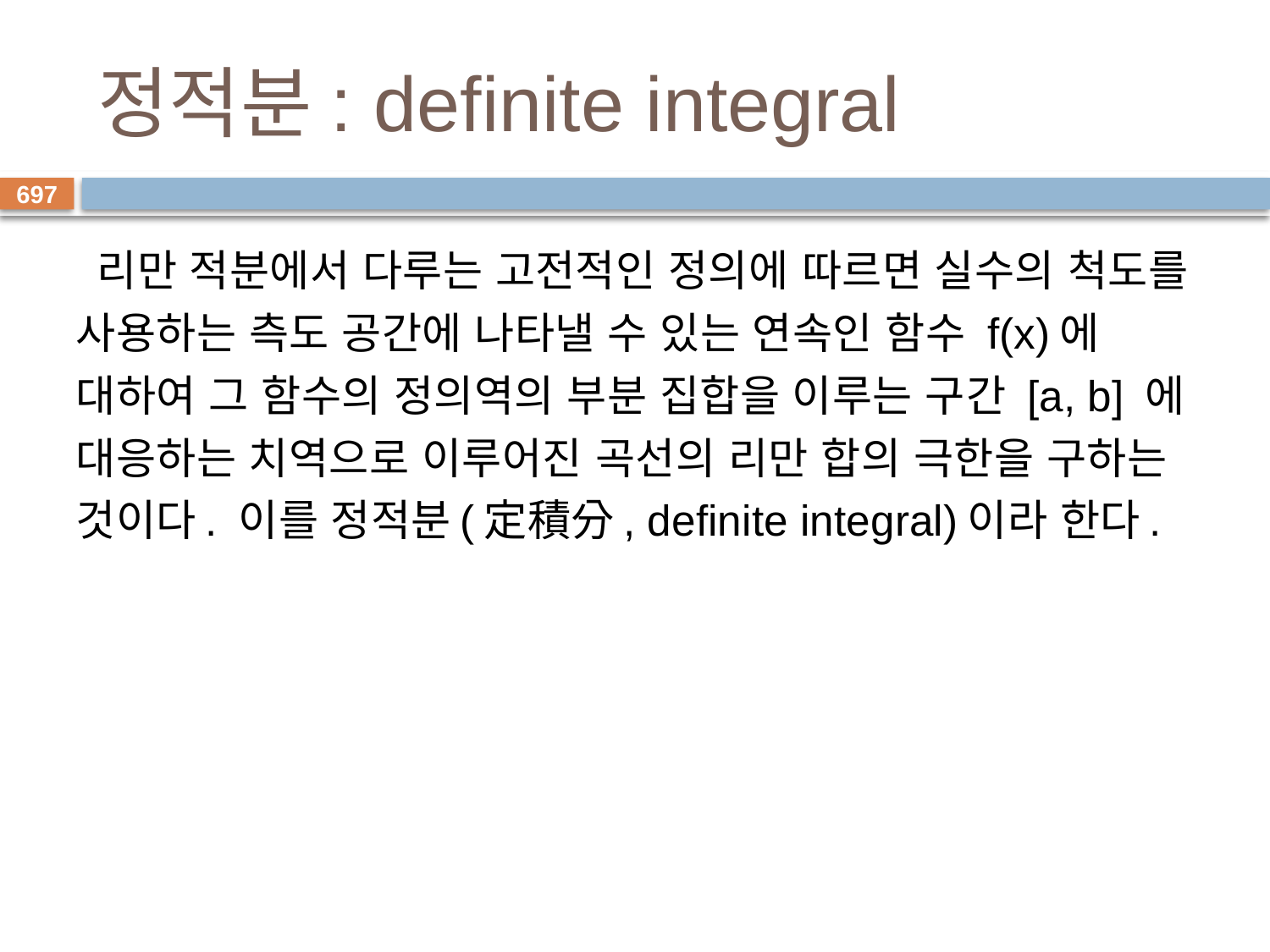

# 정적분: definite integral
697
 리만 적분에서 다루는 고전적인 정의에 따르면 실수의 척도를 사용하는 측도 공간에 나타낼 수 있는 연속인 함수 f(x)에 대하여 그 함수의 정의역의 부분 집합을 이루는 구간 [a, b] 에 대응하는 치역으로 이루어진 곡선의 리만 합의 극한을 구하는 것이다. 이를 정적분(定積分, definite integral)이라 한다.